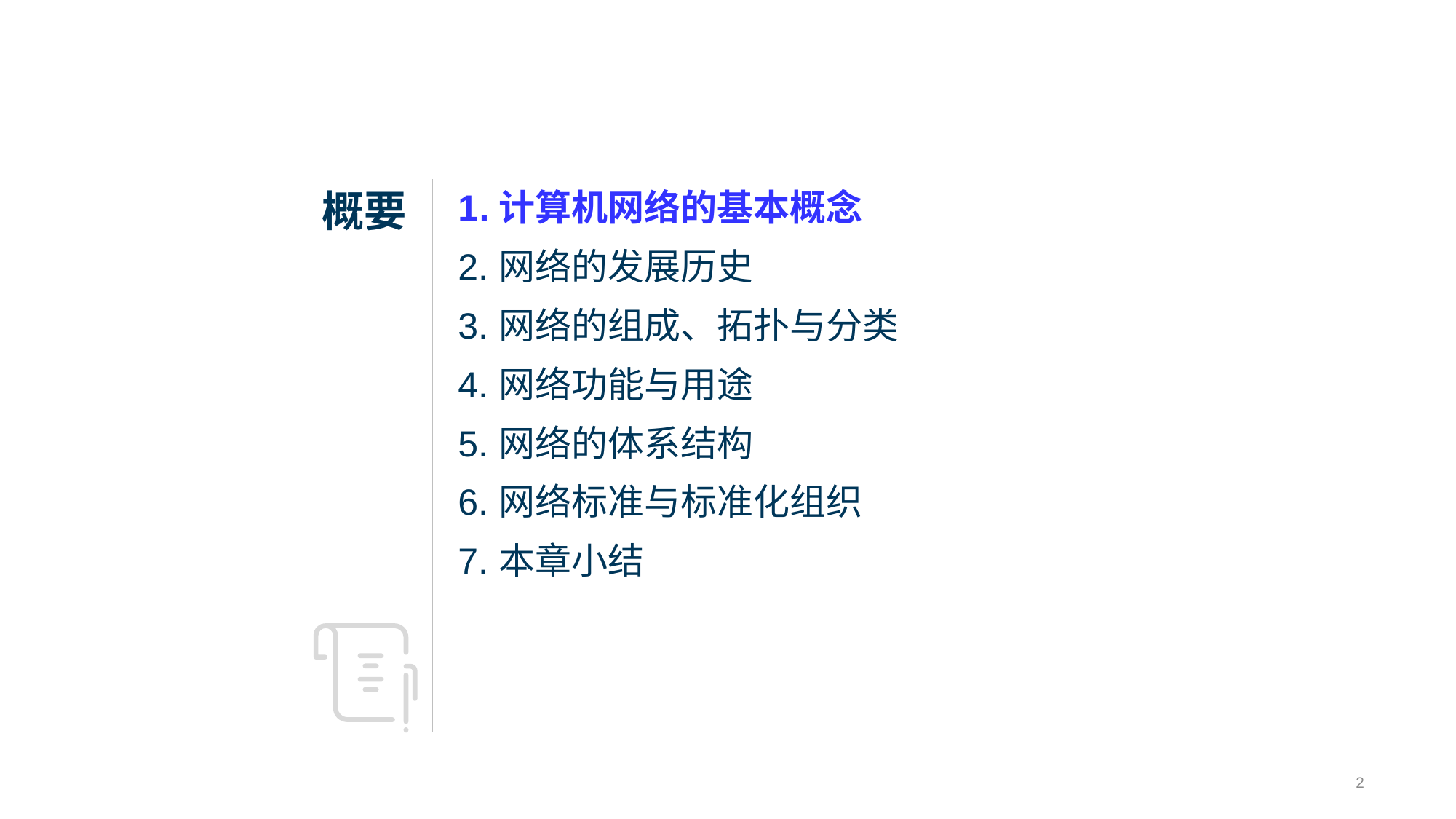

计算机网络的基本概念
网络的发展历史
网络的组成、拓扑与分类
网络功能与用途
网络的体系结构
网络标准与标准化组织
本章小结
2